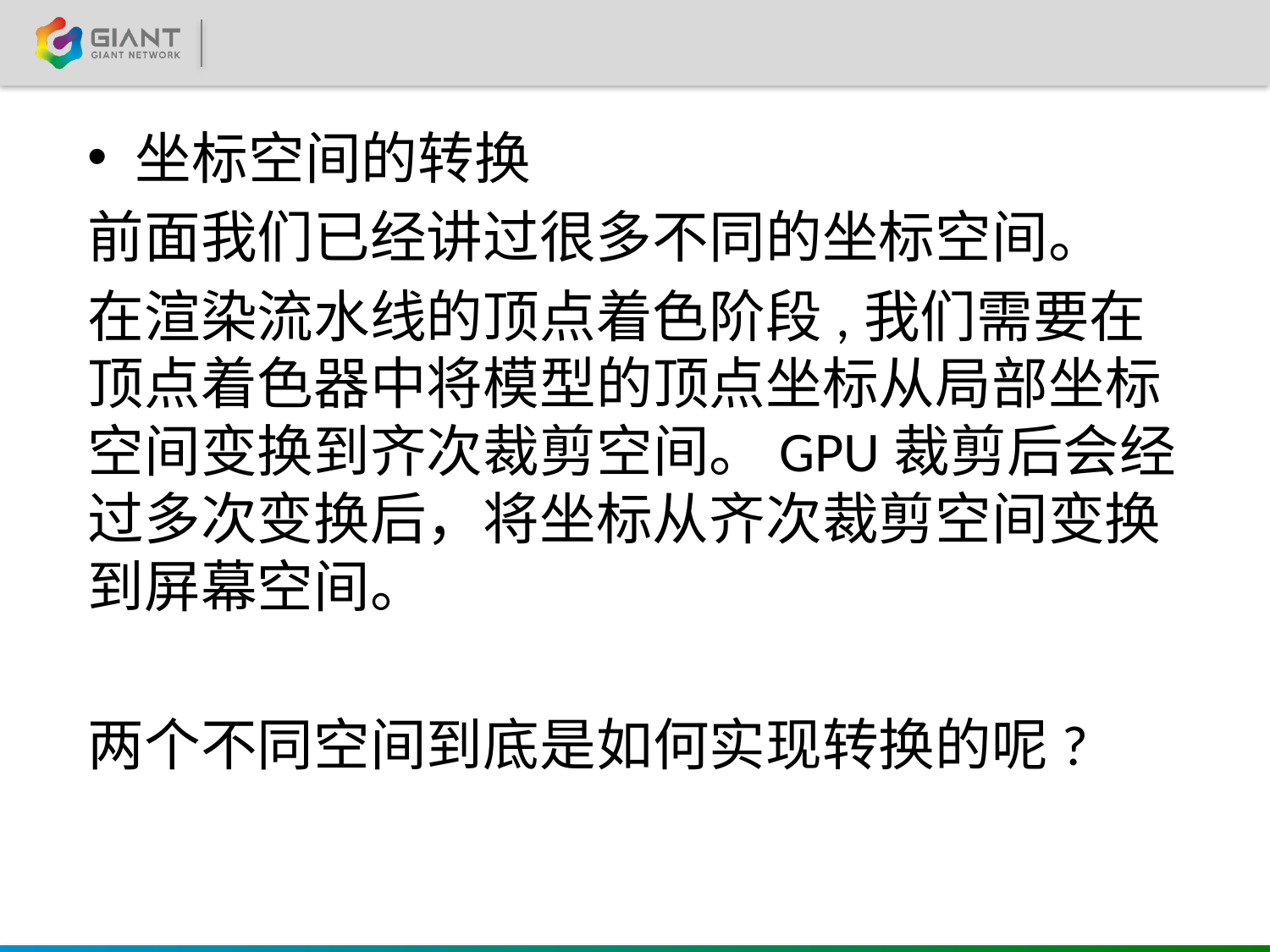

坐标空间的转换
前面我们已经讲过很多不同的坐标空间。
在渲染流水线的顶点着色阶段,我们需要在顶点着色器中将模型的顶点坐标从局部坐标空间变换到齐次裁剪空间。GPU裁剪后会经过多次变换后，将坐标从齐次裁剪空间变换到屏幕空间。

两个不同空间到底是如何实现转换的呢?